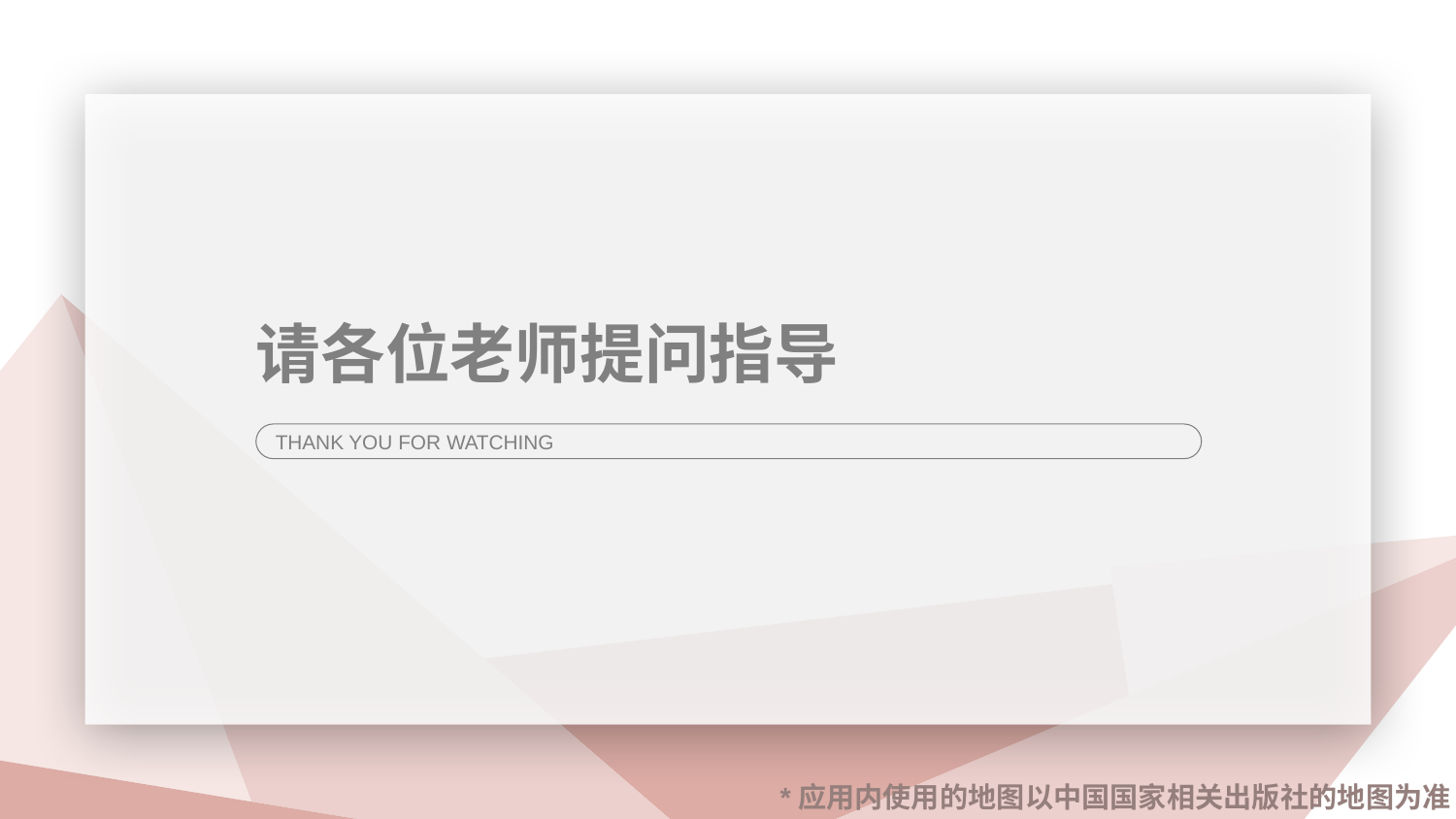

请各位老师提问指导
THANK YOU FOR WATCHING
*应用内使用的地图以中国国家相关出版社的地图为准